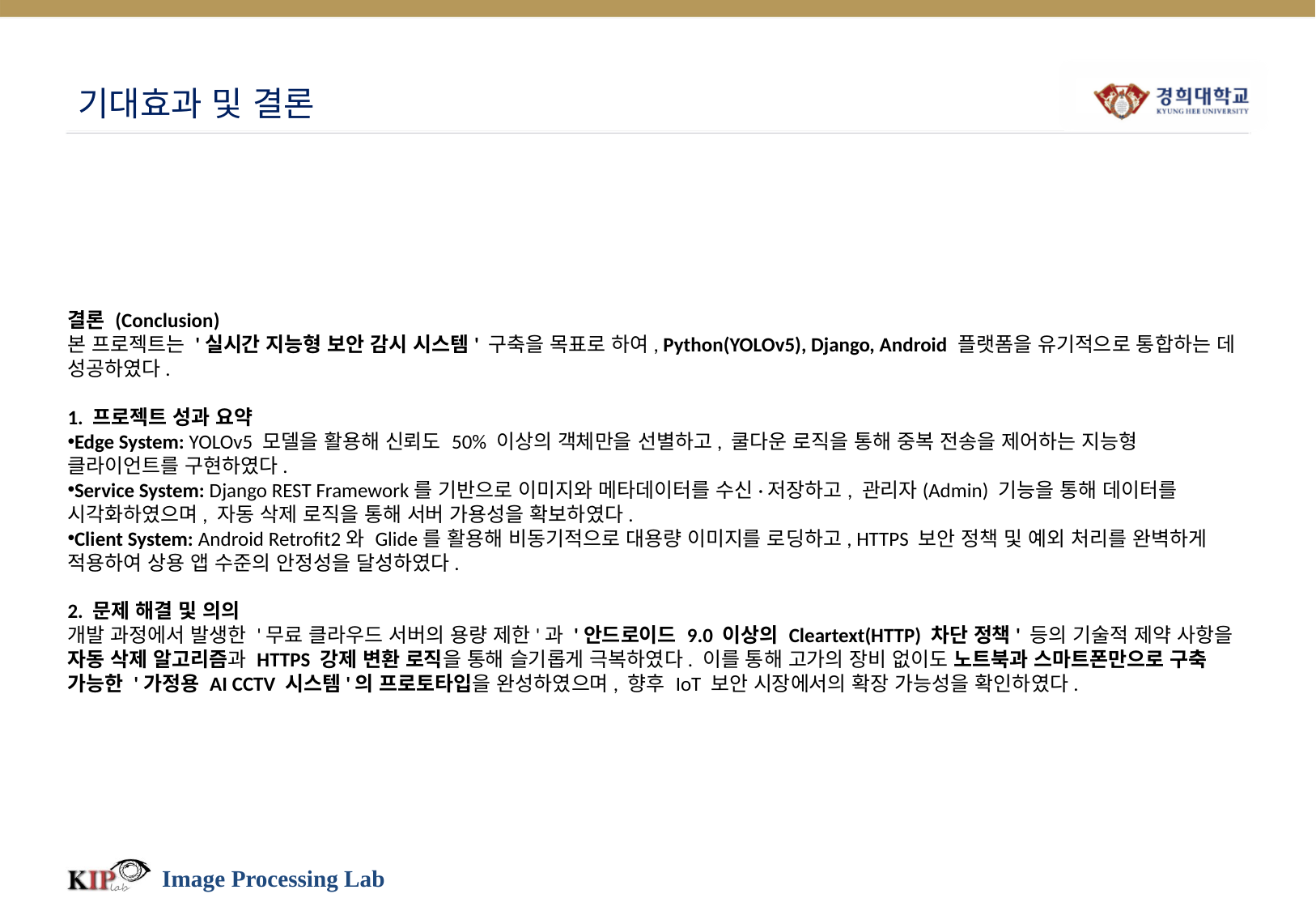

# 기대효과 및 결론

결론 (Conclusion)
본 프로젝트는 '실시간 지능형 보안 감시 시스템' 구축을 목표로 하여, Python(YOLOv5), Django, Android 플랫폼을 유기적으로 통합하는 데 성공하였다.

1. 프로젝트 성과 요약
Edge System: YOLOv5 모델을 활용해 신뢰도 50% 이상의 객체만을 선별하고, 쿨다운 로직을 통해 중복 전송을 제어하는 지능형 클라이언트를 구현하였다.
Service System: Django REST Framework를 기반으로 이미지와 메타데이터를 수신·저장하고, 관리자(Admin) 기능을 통해 데이터를 시각화하였으며, 자동 삭제 로직을 통해 서버 가용성을 확보하였다.
Client System: Android Retrofit2와 Glide를 활용해 비동기적으로 대용량 이미지를 로딩하고, HTTPS 보안 정책 및 예외 처리를 완벽하게 적용하여 상용 앱 수준의 안정성을 달성하였다.

2. 문제 해결 및 의의
개발 과정에서 발생한 '무료 클라우드 서버의 용량 제한'과 '안드로이드 9.0 이상의 Cleartext(HTTP) 차단 정책' 등의 기술적 제약 사항을 자동 삭제 알고리즘과 HTTPS 강제 변환 로직을 통해 슬기롭게 극복하였다. 이를 통해 고가의 장비 없이도 노트북과 스마트폰만으로 구축 가능한 '가정용 AI CCTV 시스템'의 프로토타입을 완성하였으며, 향후 IoT 보안 시장에서의 확장 가능성을 확인하였다.
Image Processing Lab